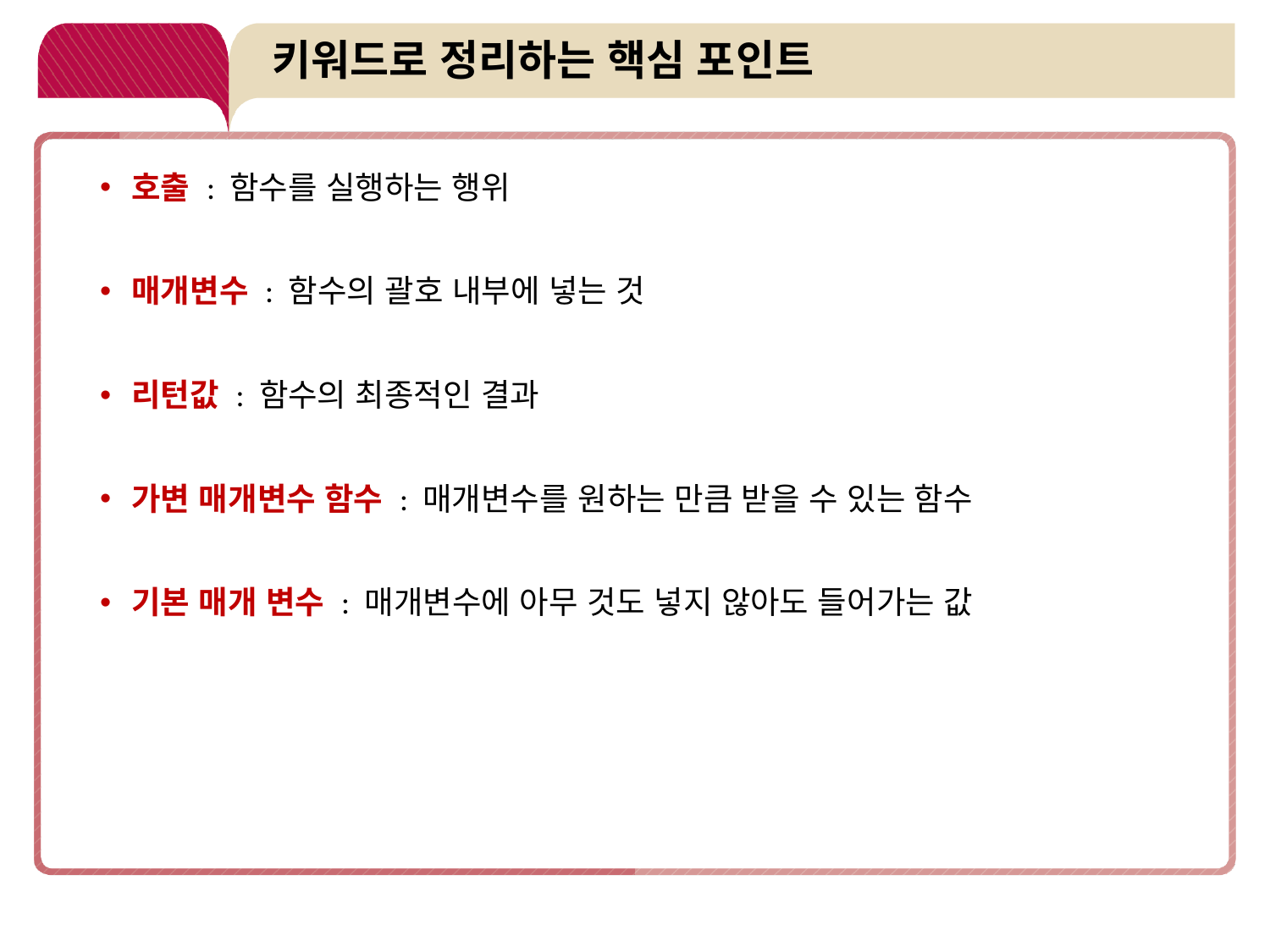

# 키워드로 정리하는 핵심 포인트
호출 : 함수를 실행하는 행위

매개변수 : 함수의 괄호 내부에 넣는 것

리턴값 : 함수의 최종적인 결과

가변 매개변수 함수 : 매개변수를 원하는 만큼 받을 수 있는 함수

기본 매개 변수 : 매개변수에 아무 것도 넣지 않아도 들어가는 값